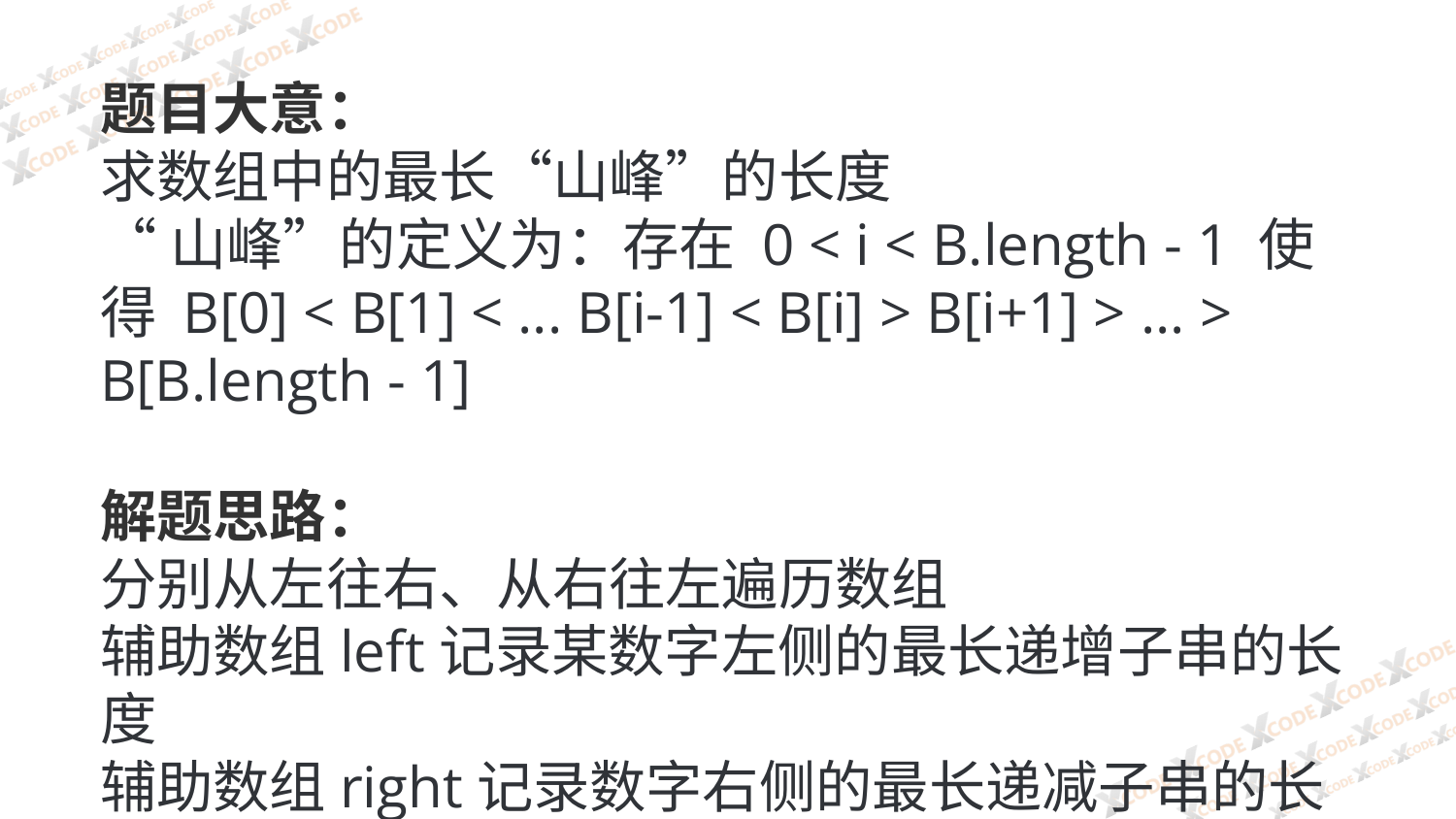

题目大意：
求数组中的最长“山峰”的长度
“山峰”的定义为：存在 0 < i < B.length - 1 使得 B[0] < B[1] < ... B[i-1] < B[i] > B[i+1] > ... > B[B.length - 1]

解题思路：
分别从左往右、从右往左遍历数组
辅助数组left记录某数字左侧的最长递增子串的长度
辅助数组right记录数字右侧的最长递减子串的长度